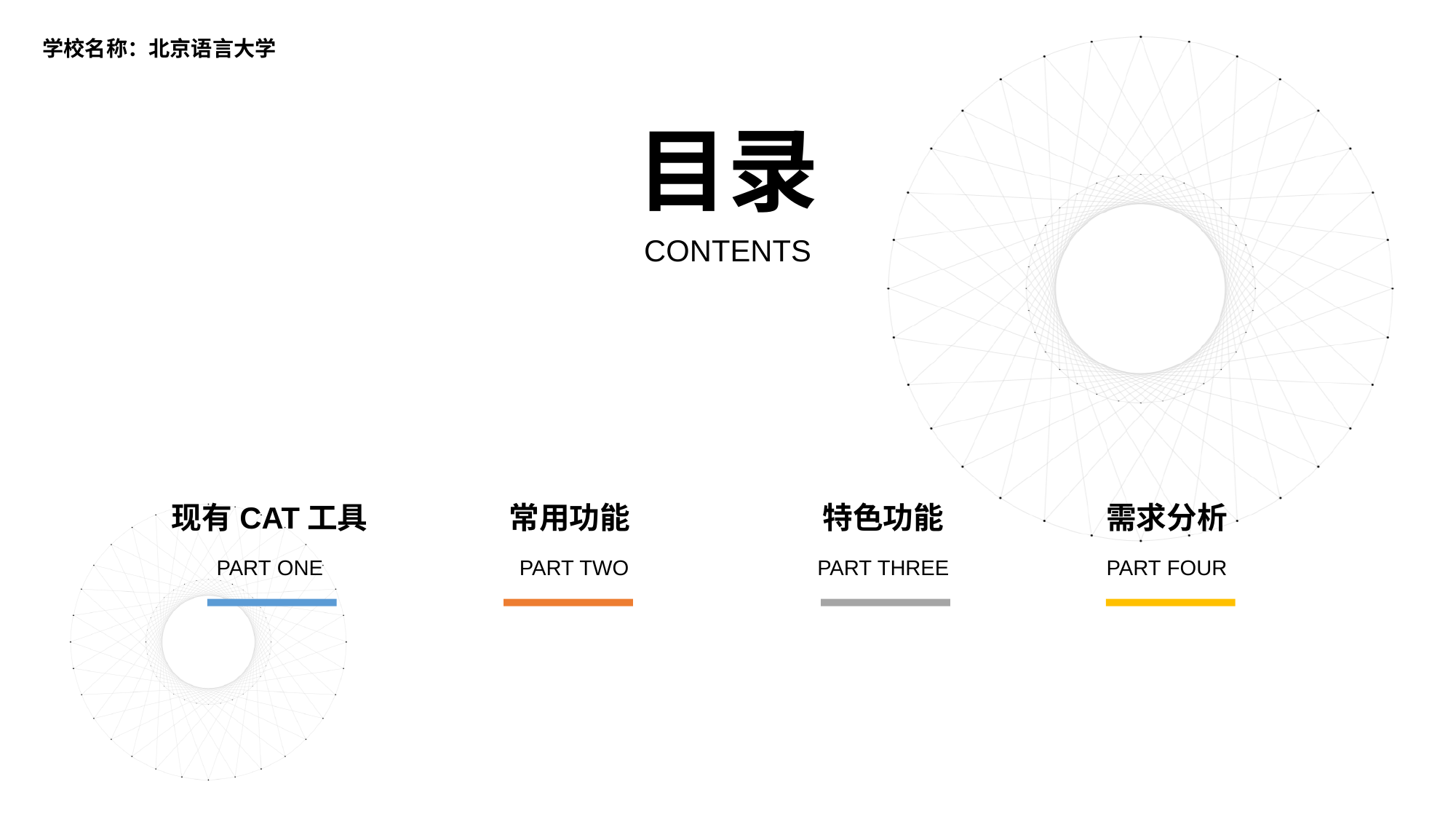

学校名称：北京语言大学
目录
CONTENTS

常用功能
特色功能
需求分析
现有CAT工具
PART TWO
PART THREE
PART FOUR
PART ONE